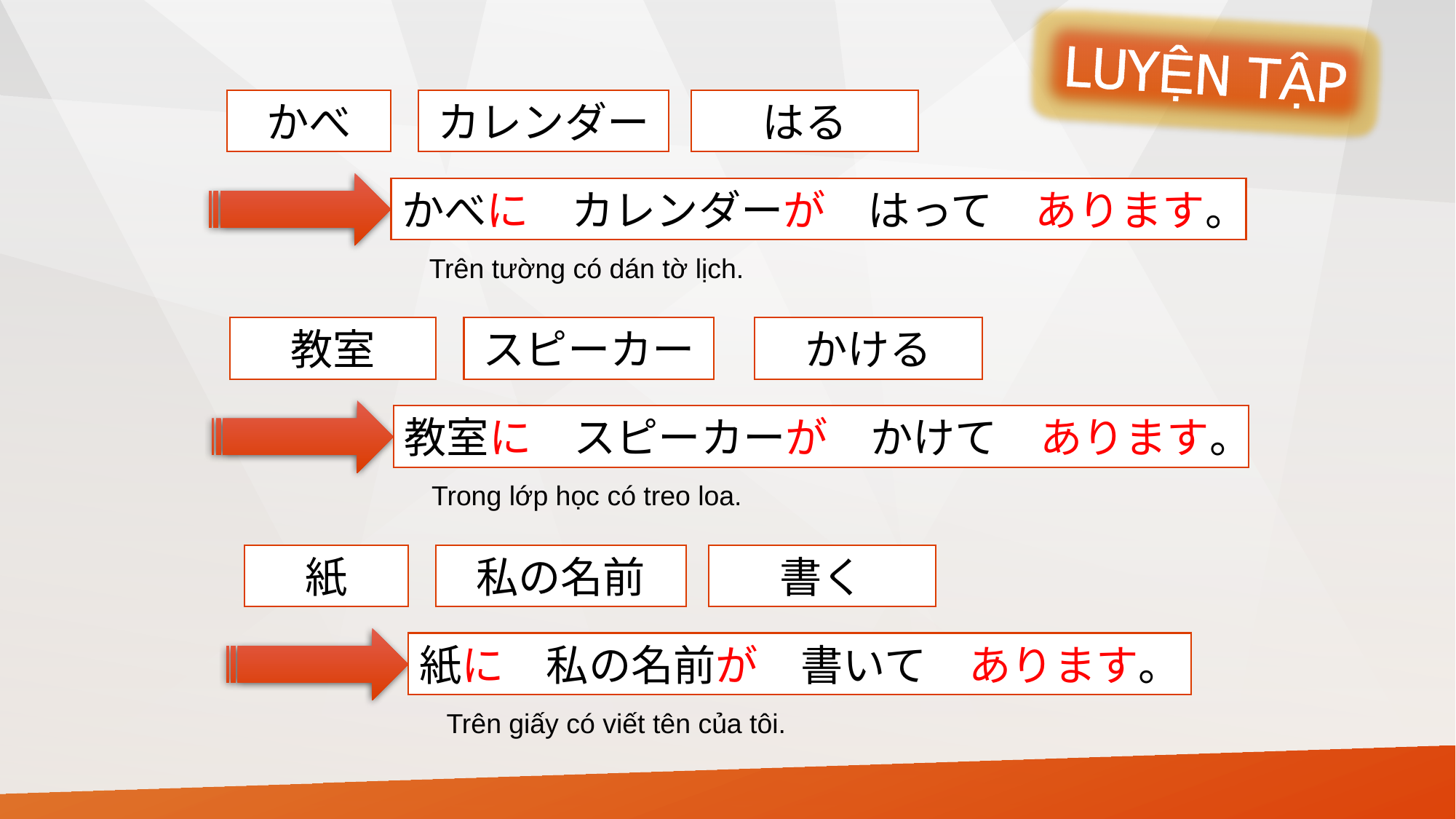

LUYỆN TẬP
かべ
カレンダー
はる

かべに　カレンダーが　はって　あります。
Trên tường có dán tờ lịch.
教室
スピーカー
かける

教室に　スピーカーが　かけて　あります。
Trong lớp học có treo loa.
紙
私の名前
書く

紙に　私の名前が　書いて　あります。
Trên giấy có viết tên của tôi.